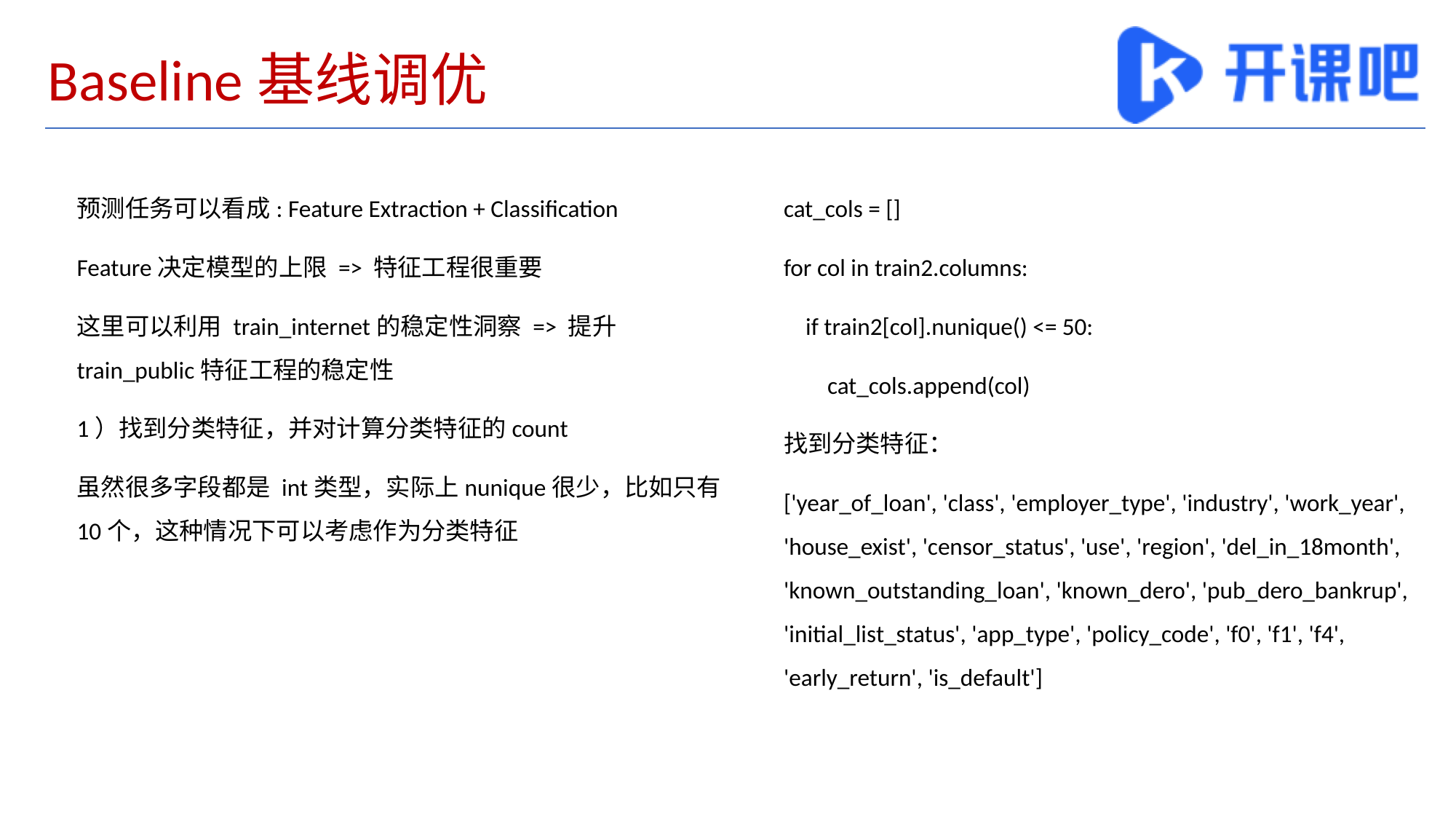

# Baseline基线调优
预测任务可以看成: Feature Extraction + Classification
Feature决定模型的上限 => 特征工程很重要
这里可以利用 train_internet的稳定性洞察 => 提升train_public特征工程的稳定性
1）找到分类特征，并对计算分类特征的count
虽然很多字段都是 int类型，实际上nunique很少，比如只有10个，这种情况下可以考虑作为分类特征

cat_cols = []
for col in train2.columns:
    if train2[col].nunique() <= 50:
        cat_cols.append(col)
找到分类特征：
['year_of_loan', 'class', 'employer_type', 'industry', 'work_year', 'house_exist', 'censor_status', 'use', 'region', 'del_in_18month', 'known_outstanding_loan', 'known_dero', 'pub_dero_bankrup', 'initial_list_status', 'app_type', 'policy_code', 'f0', 'f1', 'f4', 'early_return', 'is_default']